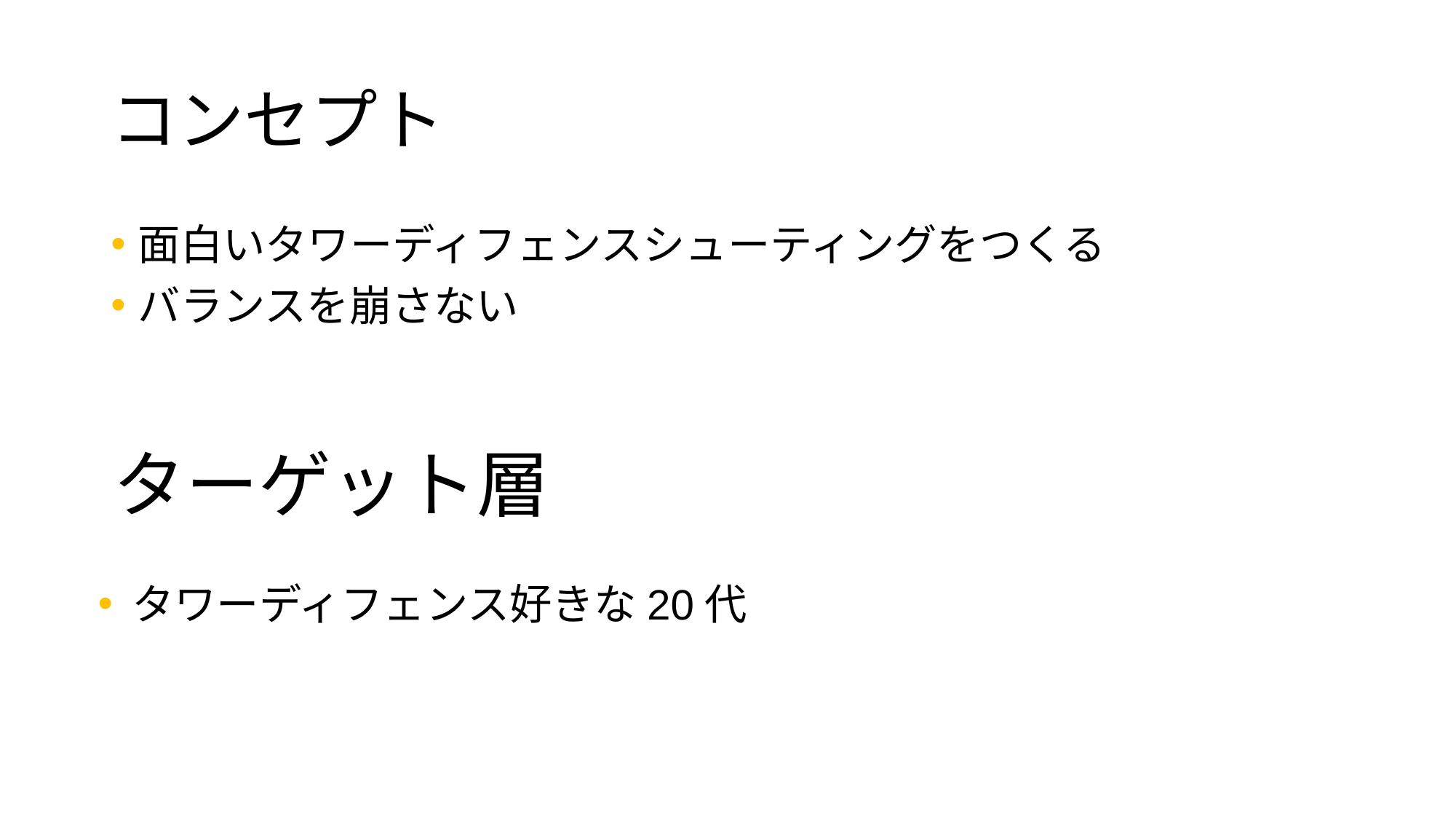

# コンセプト
面白いタワーディフェンスシューティングをつくる
バランスを崩さない
ターゲット層
タワーディフェンス好きな20代